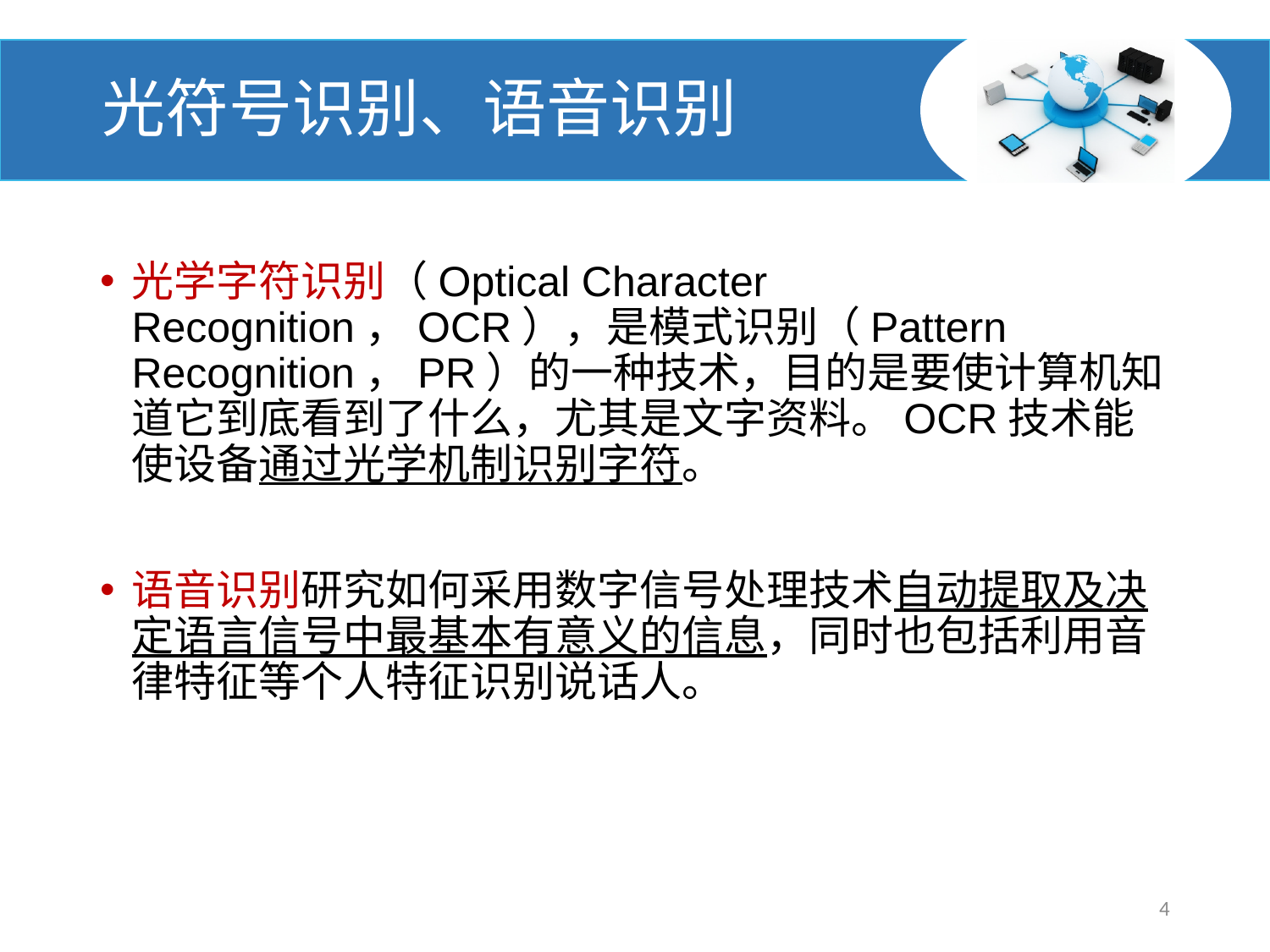

# 光符号识别、语音识别
光学字符识别（Optical Character Recognition，OCR），是模式识别（Pattern Recognition，PR）的一种技术，目的是要使计算机知道它到底看到了什么，尤其是文字资料。OCR技术能使设备通过光学机制识别字符。

语音识别研究如何采用数字信号处理技术自动提取及决定语言信号中最基本有意义的信息，同时也包括利用音律特征等个人特征识别说话人。

4